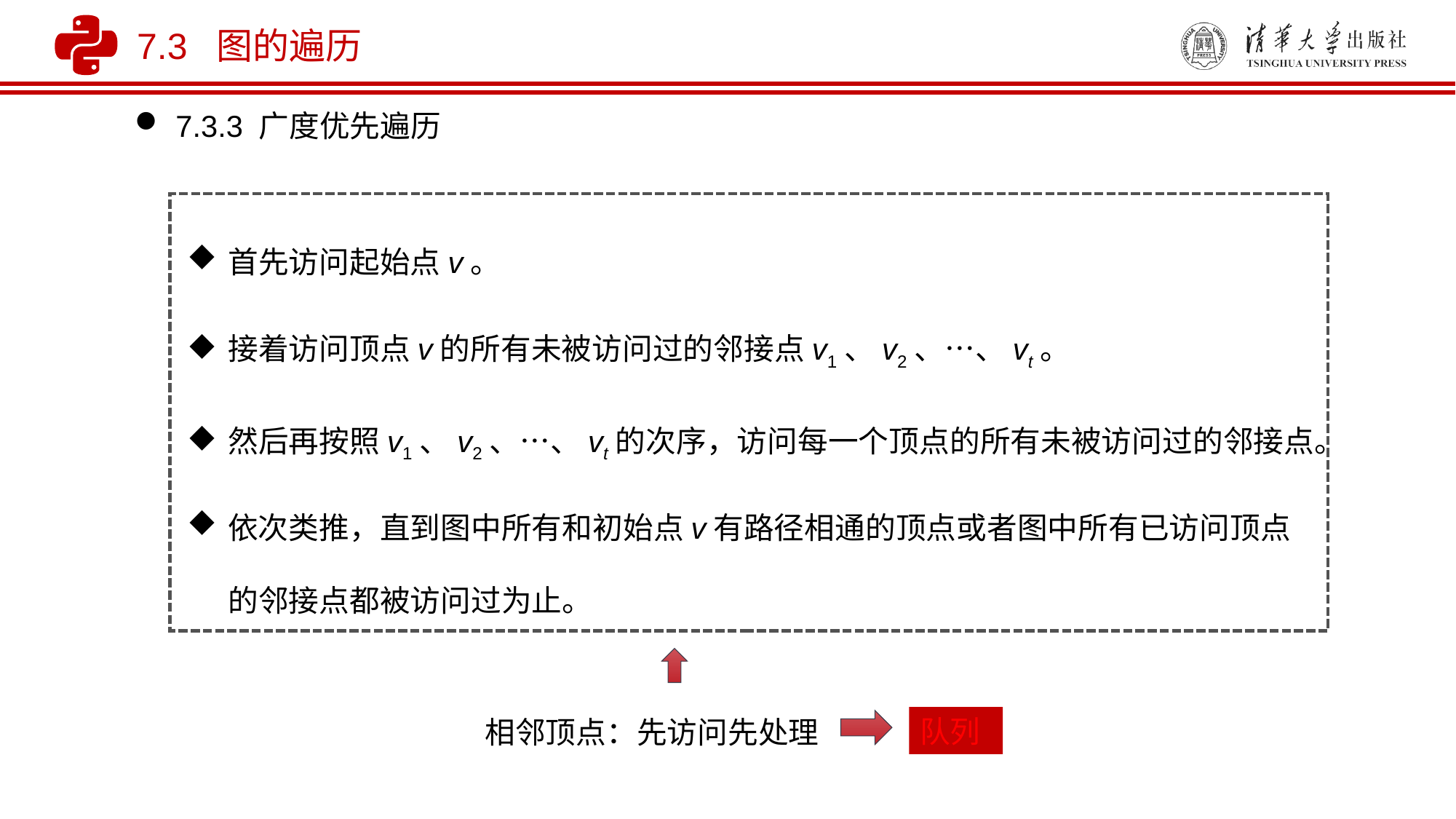

7.3  图的遍历
7.3.3 广度优先遍历
首先访问起始点v。
接着访问顶点v的所有未被访问过的邻接点v1、v2、…、vt。
然后再按照v1、v2、…、vt的次序，访问每一个顶点的所有未被访问过的邻接点。
依次类推，直到图中所有和初始点v有路径相通的顶点或者图中所有已访问顶点的邻接点都被访问过为止。

队列
相邻顶点：先访问先处理